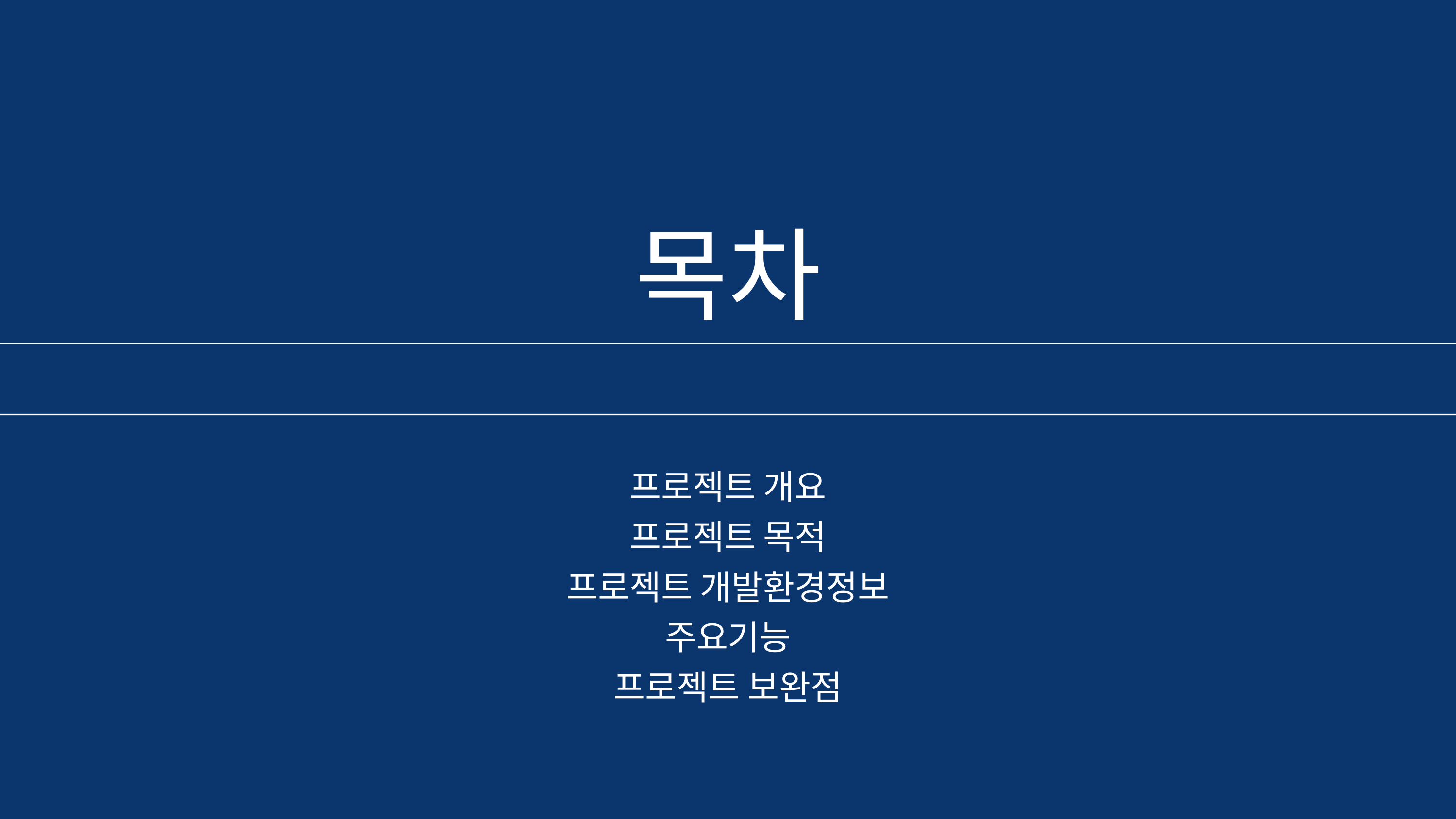

목차

프로젝트 개요
프로젝트 목적
프로젝트 개발환경정보
주요기능
프로젝트 보완점